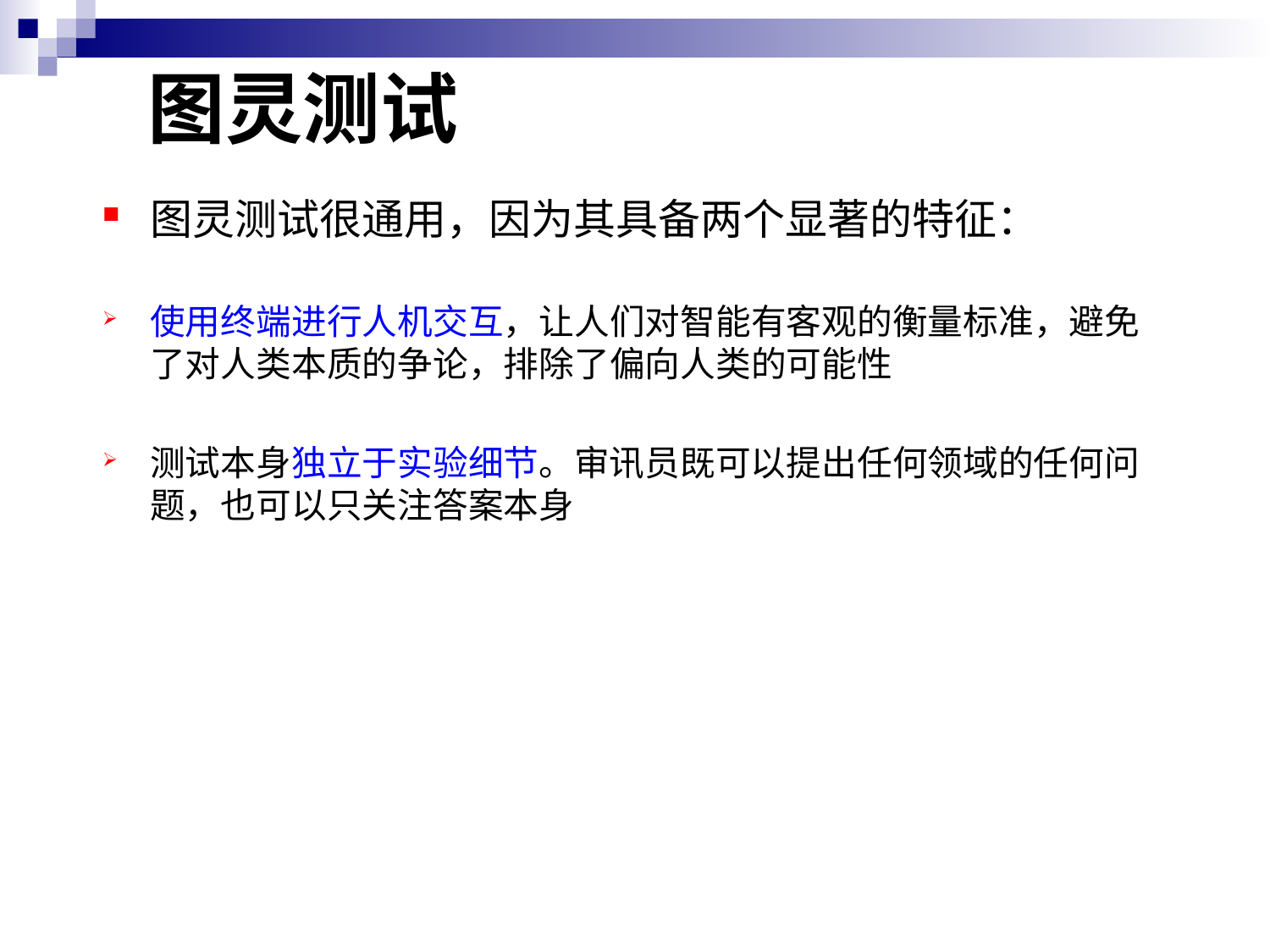

# 图灵测试
图灵测试很通用，因为其具备两个显著的特征：

使用终端进行人机交互，让人们对智能有客观的衡量标准，避免了对人类本质的争论，排除了偏向人类的可能性

测试本身独立于实验细节。审讯员既可以提出任何领域的任何问题，也可以只关注答案本身